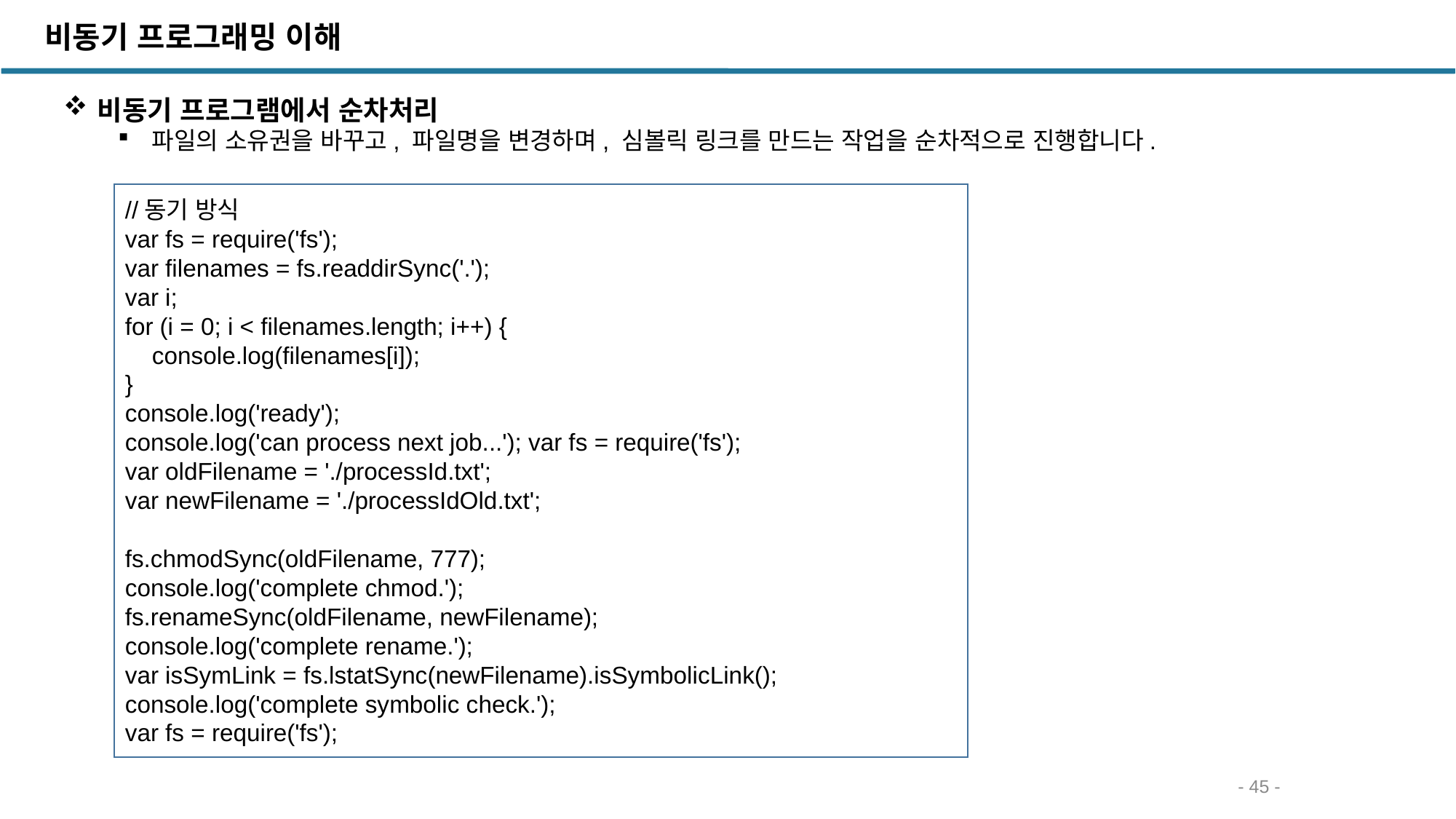

비동기 프로그래밍 이해
비동기 프로그램에서 순차처리
파일의 소유권을 바꾸고, 파일명을 변경하며, 심볼릭 링크를 만드는 작업을 순차적으로 진행합니다.
//동기 방식
var fs = require('fs');
var filenames = fs.readdirSync('.');
var i;
for (i = 0; i < filenames.length; i++) {
    console.log(filenames[i]);
}
console.log('ready');
console.log('can process next job...'); var fs = require('fs');
var oldFilename = './processId.txt';
var newFilename = './processIdOld.txt';

fs.chmodSync(oldFilename, 777);
console.log('complete chmod.');
fs.renameSync(oldFilename, newFilename);
console.log('complete rename.');
var isSymLink = fs.lstatSync(newFilename).isSymbolicLink();
console.log('complete symbolic check.');
var fs = require('fs');
- 45 -